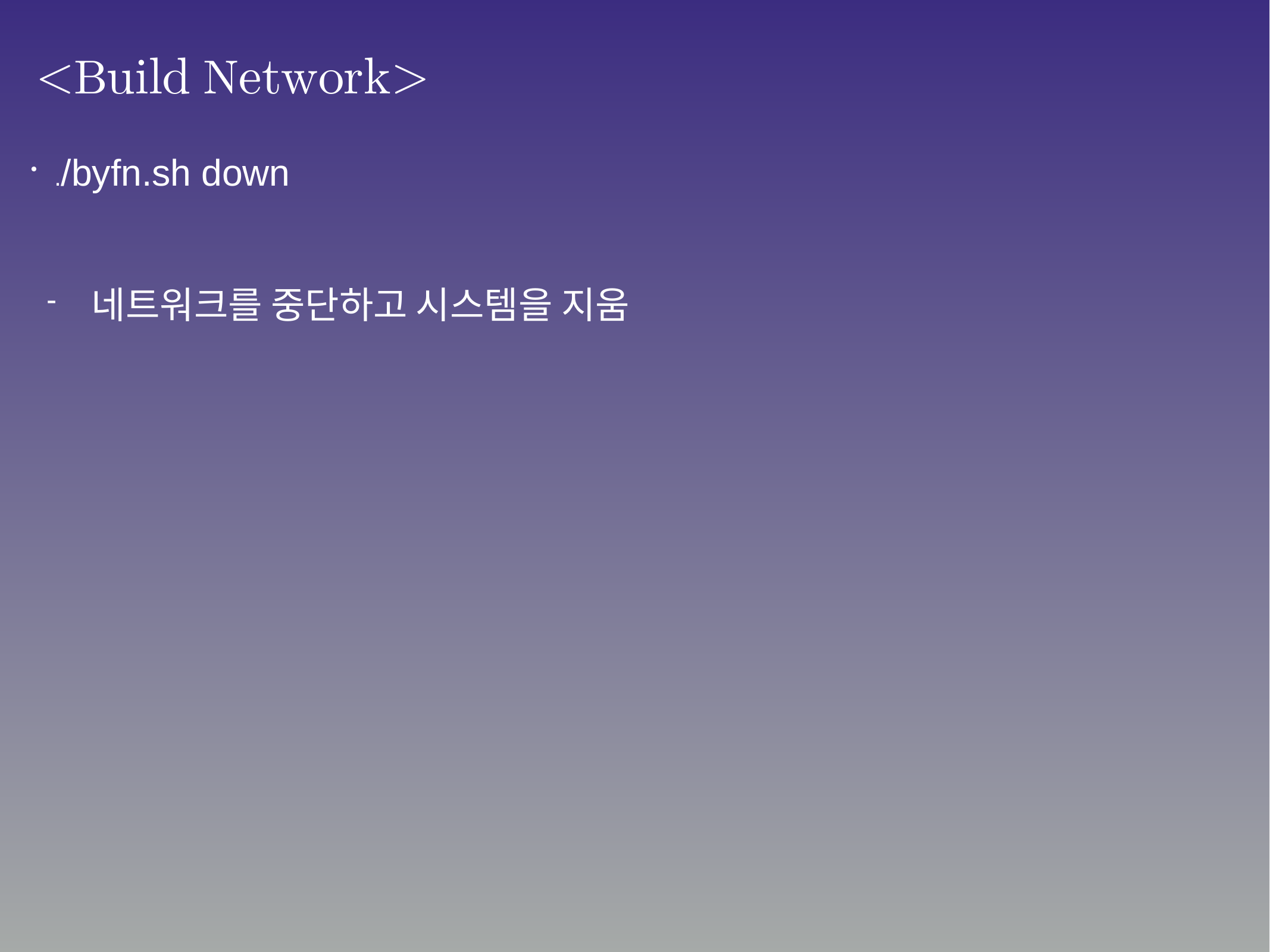

# <Build Network>
./byfn.sh down
네트워크를 중단하고 시스템을 지움